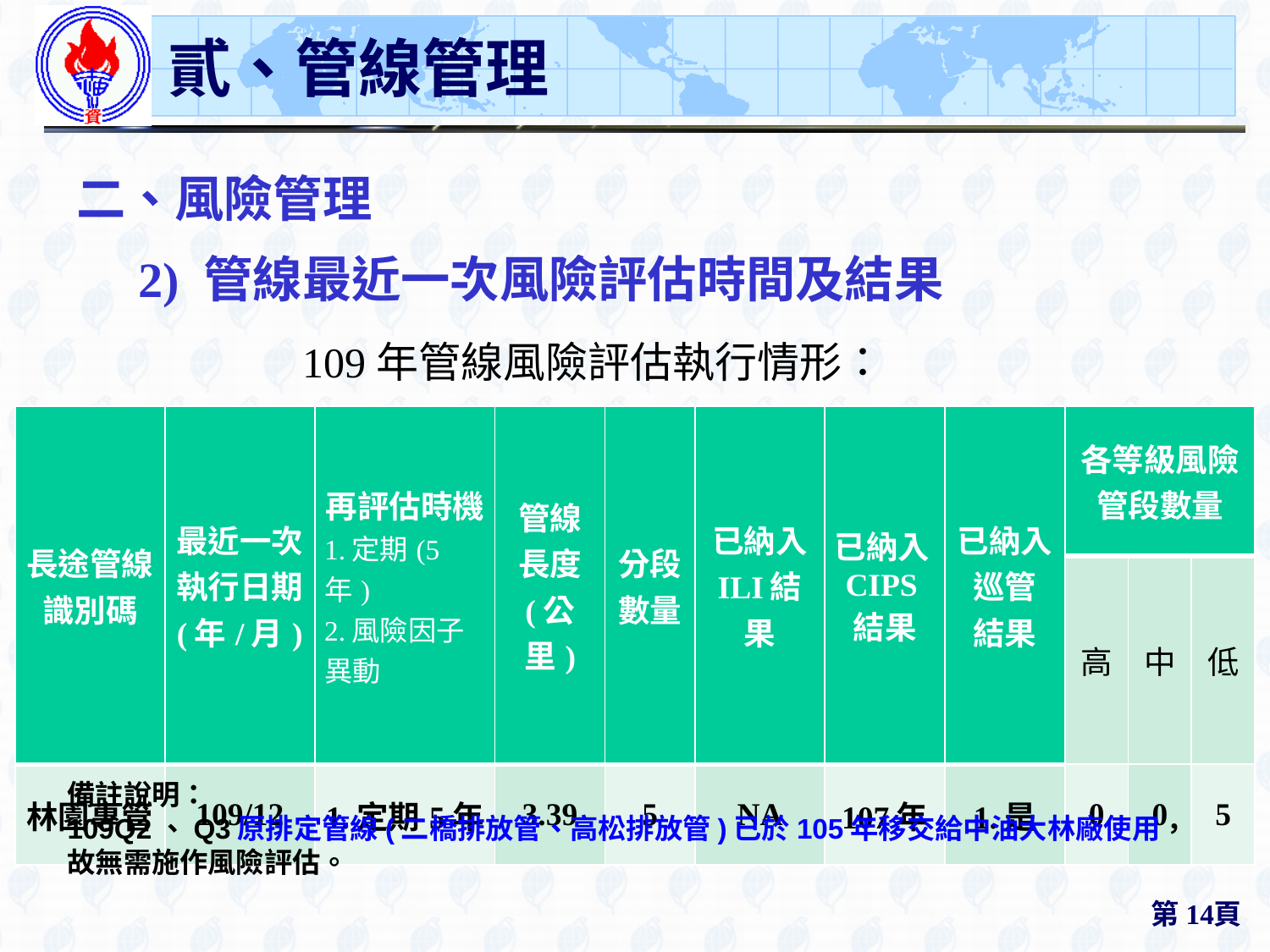

# 貳、管線管理
二、風險管理
2) 管線最近一次風險評估時間及結果
		109年管線風險評估執行情形：
| 長途管線 識別碼 | 最近一次 執行日期 (年/月) | 再評估時機 1.定期(5年) 2.風險因子異動 | 管線長度 (公里) | 分段數量 | 已納入 ILI結果 | 已納入CIPS結果 | 已納入 巡管 結果 | 各等級風險 管段數量 |  |  |
| --- | --- | --- | --- | --- | --- | --- | --- | --- | --- | --- |
|  |  |  |  |  |  |  |  | 高 | 中 | 低 |
| 林園專管 | 109/12 | 1.定期5年 | 3.39 | 5 | NA | 107年 | 1.是 | 0 | 0 | 5 |
備註說明：
109Q2、Q3原排定管線(二橋排放管、高松排放管)已於105年移交給中油大林廠使用，故無需施作風險評估。
第14頁